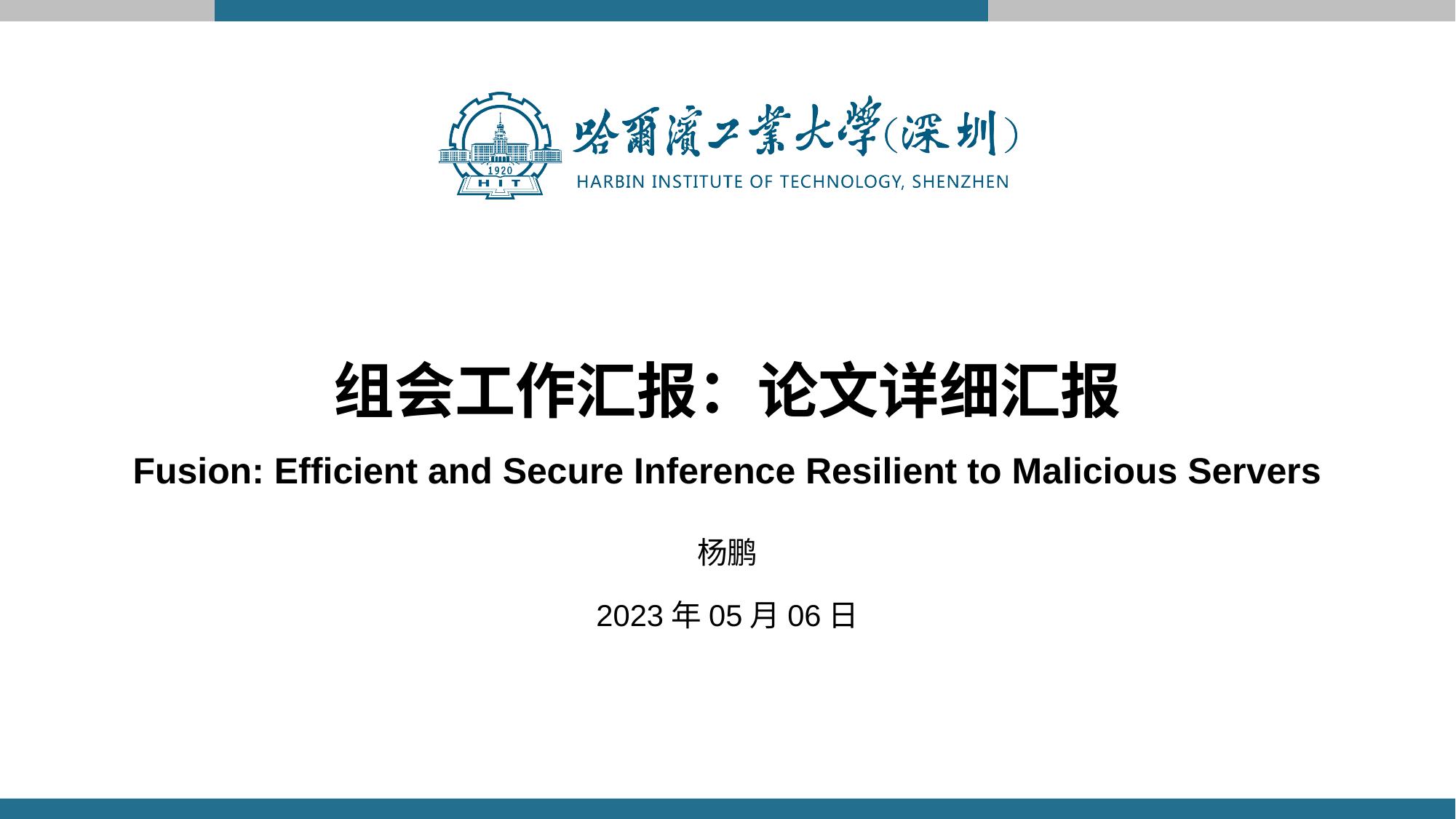

组会工作汇报：论文详细汇报
Fusion: Efficient and Secure Inference Resilient to Malicious Servers
杨鹏
2023年05月06日